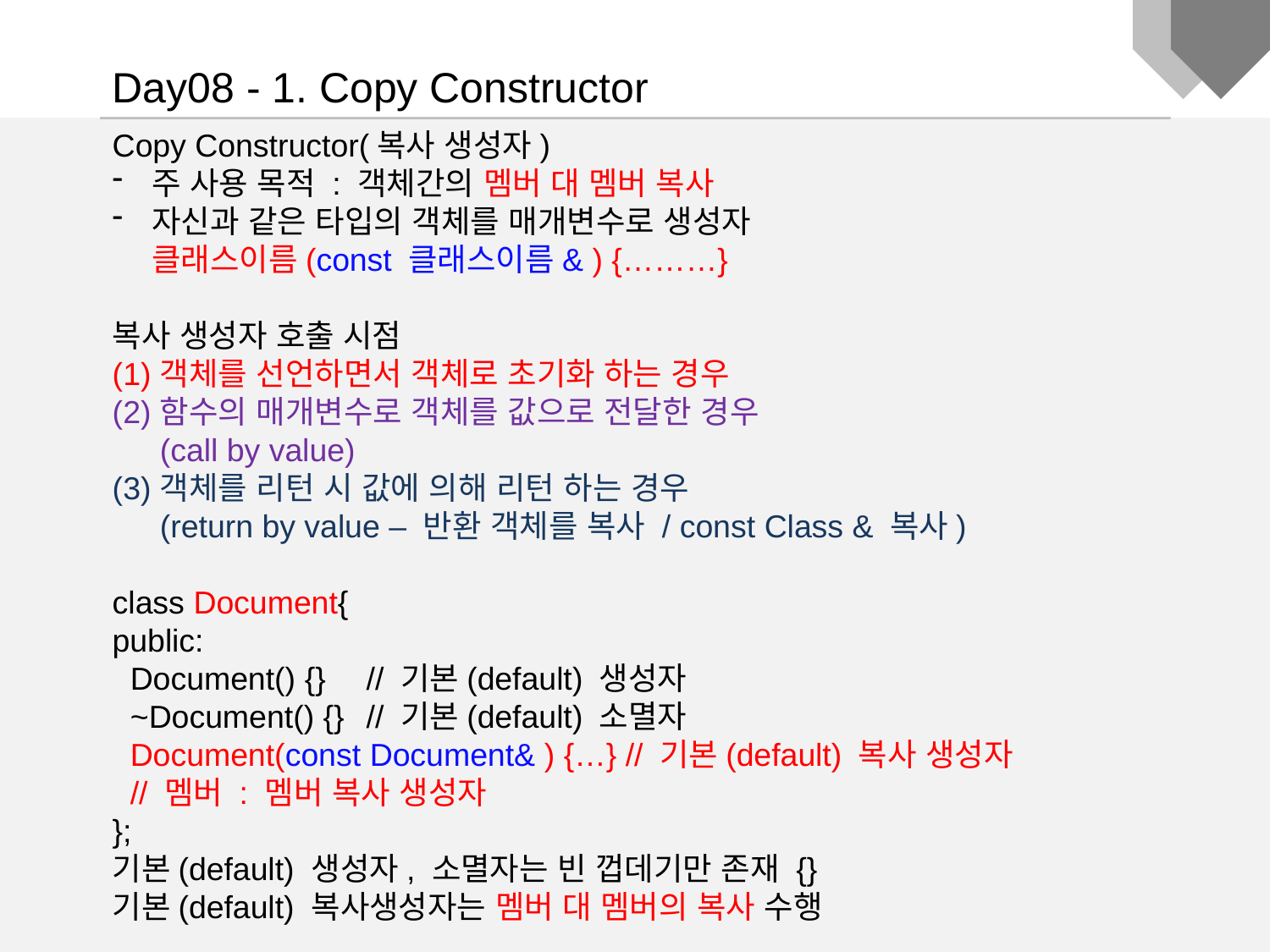

Day08 - 1. Copy Constructor
Copy Constructor(복사 생성자)
주 사용 목적 : 객체간의 멤버 대 멤버 복사
자신과 같은 타입의 객체를 매개변수로 생성자
클래스이름(const 클래스이름& ) {………}

복사 생성자 호출 시점
객체를 선언하면서 객체로 초기화 하는 경우
함수의 매개변수로 객체를 값으로 전달한 경우
(call by value)
객체를 리턴 시 값에 의해 리턴 하는 경우
(return by value – 반환 객체를 복사 / const Class & 복사)

class Document{
public:
  Document() {}	// 기본(default) 생성자
  ~Document() {}	// 기본(default) 소멸자
  Document(const Document& ) {…} // 기본(default) 복사 생성자
  // 멤버 : 멤버 복사 생성자
};
기본(default) 생성자, 소멸자는 빈 껍데기만 존재 {}
기본(default) 복사생성자는 멤버 대 멤버의 복사 수행